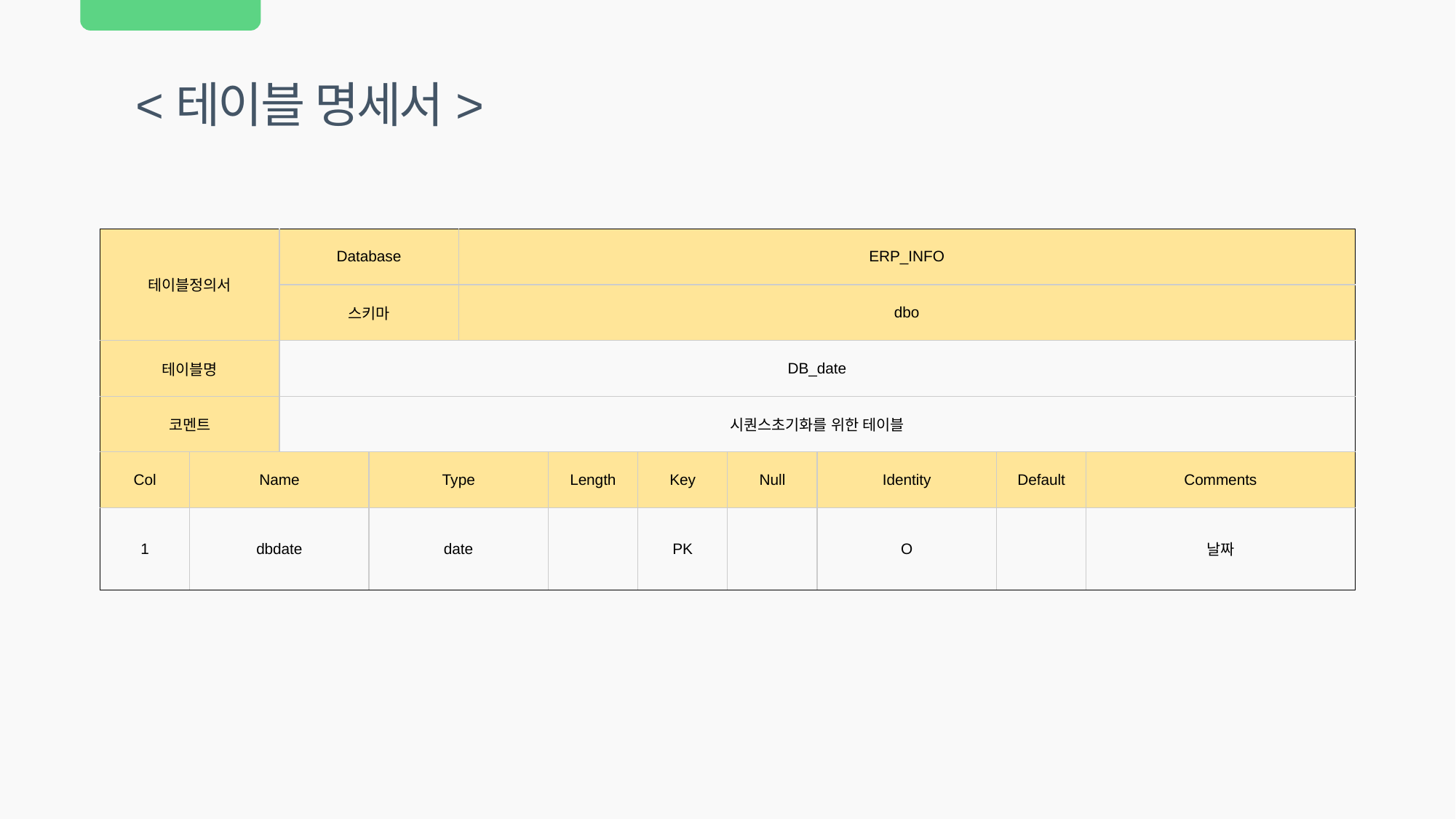

<테이블 명세서>
| 테이블정의서 |  | Database |  | ERP\_INFO |  |  |  |  |  |  |
| --- | --- | --- | --- | --- | --- | --- | --- | --- | --- | --- |
|  |  | 스키마 |  | dbo |  |  |  |  |  |  |
| 테이블명 |  | DB\_date |  |  |  |  |  |  |  |  |
| 코멘트 |  | 시퀀스초기화를 위한 테이블 |  |  |  |  |  |  |  |  |
| Col | Name |  | Type |  | Length | Key | Null | Identity | Default | Comments |
| 1 | dbdate |  | date |  |  | PK |  | O |  | 날짜 |